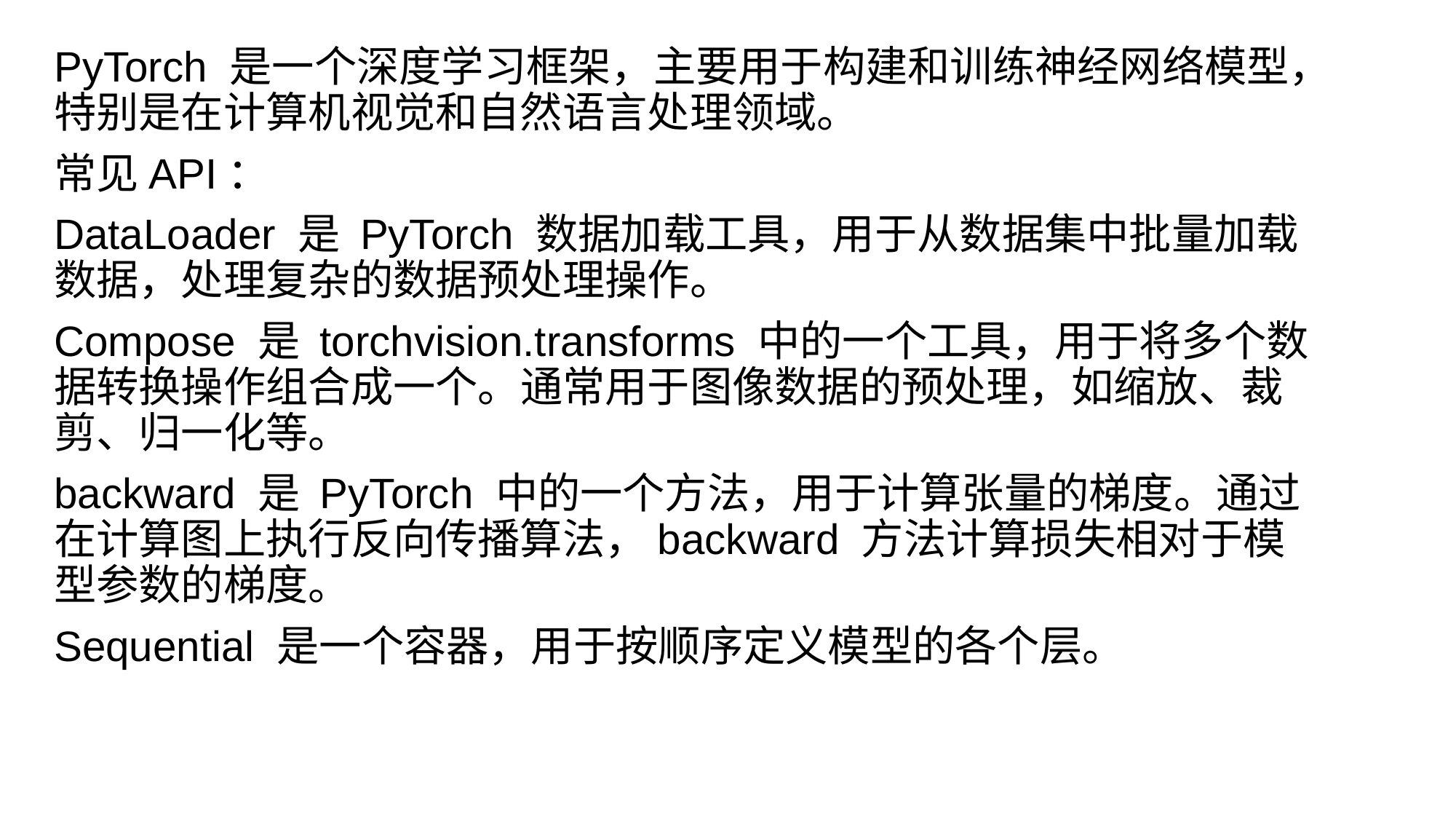

PyTorch 是一个深度学习框架，主要用于构建和训练神经网络模型，特别是在计算机视觉和自然语言处理领域。
常见API：
DataLoader 是 PyTorch 数据加载工具，用于从数据集中批量加载数据，处理复杂的数据预处理操作。
Compose 是 torchvision.transforms 中的一个工具，用于将多个数据转换操作组合成一个。通常用于图像数据的预处理，如缩放、裁剪、归一化等。
backward 是 PyTorch 中的一个方法，用于计算张量的梯度。通过在计算图上执行反向传播算法，backward 方法计算损失相对于模型参数的梯度。
Sequential 是一个容器，用于按顺序定义模型的各个层。
#